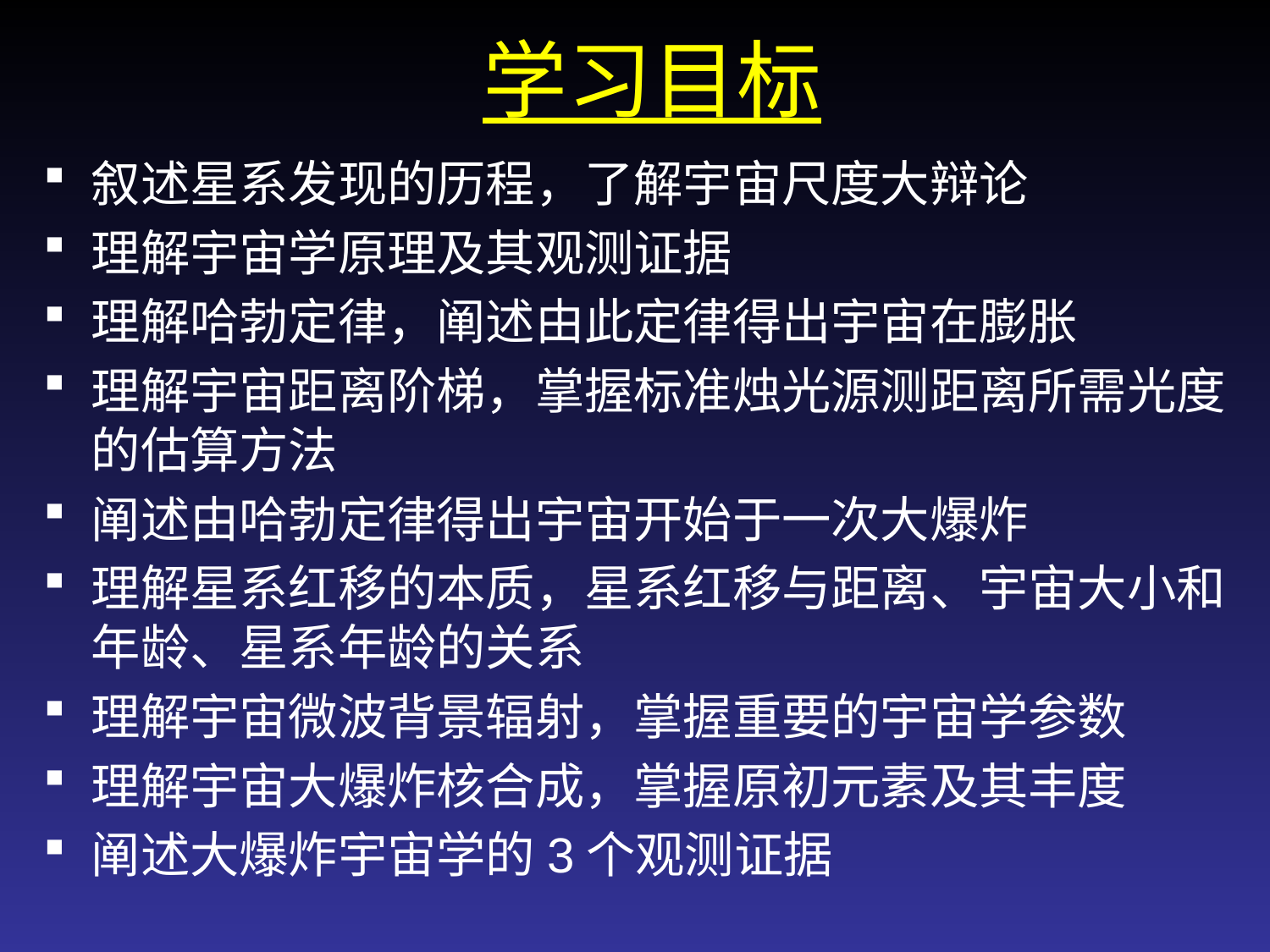

# 学习目标
叙述星系发现的历程，了解宇宙尺度大辩论
理解宇宙学原理及其观测证据
理解哈勃定律，阐述由此定律得出宇宙在膨胀
理解宇宙距离阶梯，掌握标准烛光源测距离所需光度的估算方法
阐述由哈勃定律得出宇宙开始于一次大爆炸
理解星系红移的本质，星系红移与距离、宇宙大小和年龄、星系年龄的关系
理解宇宙微波背景辐射，掌握重要的宇宙学参数
理解宇宙大爆炸核合成，掌握原初元素及其丰度
阐述大爆炸宇宙学的3个观测证据